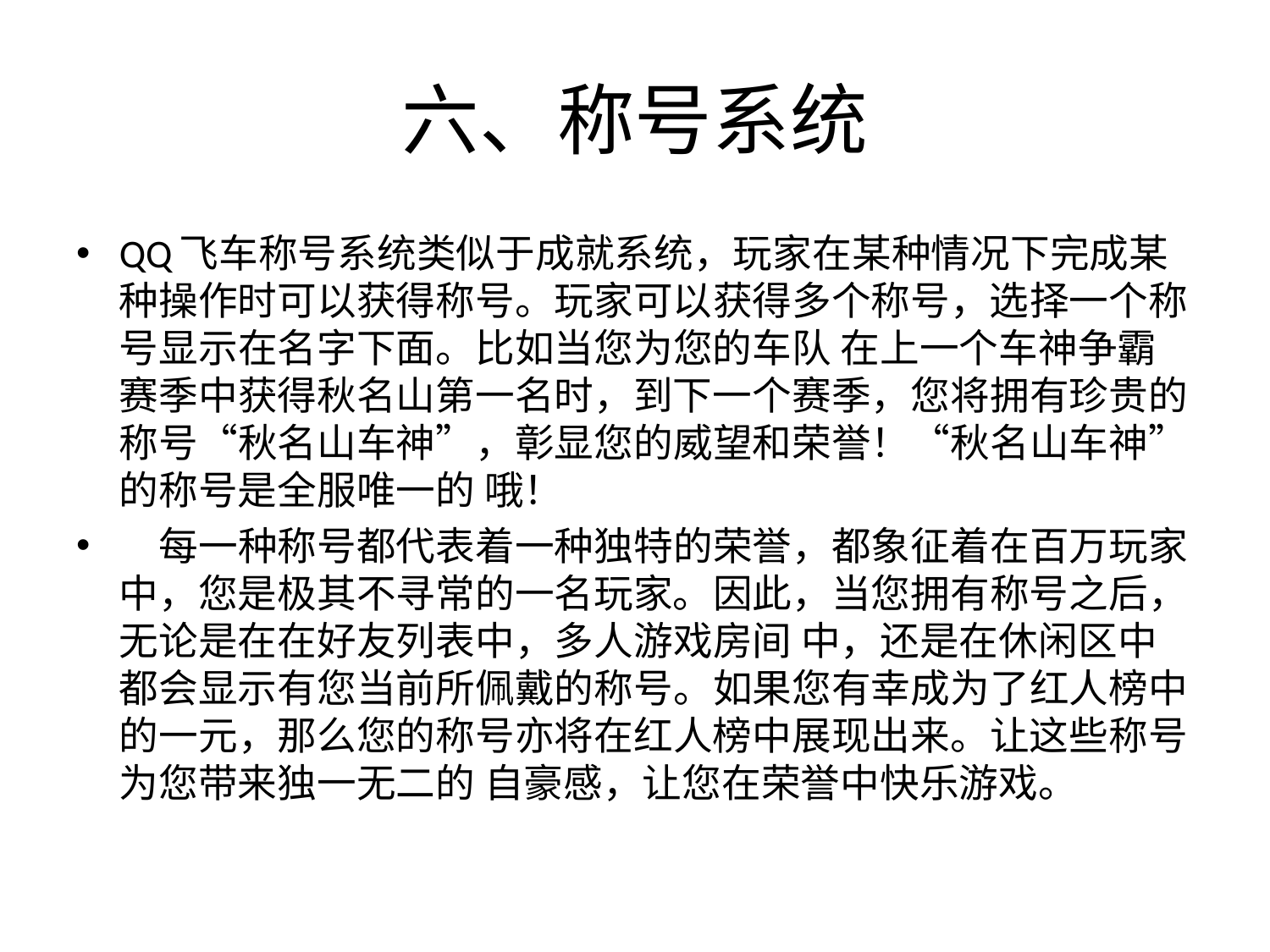

# 六、称号系统
QQ飞车称号系统类似于成就系统，玩家在某种情况下完成某种操作时可以获得称号。玩家可以获得多个称号，选择一个称号显示在名字下面。比如当您为您的车队 在上一个车神争霸赛季中获得秋名山第一名时，到下一个赛季，您将拥有珍贵的称号“秋名山车神”，彰显您的威望和荣誉！“秋名山车神”的称号是全服唯一的 哦！
　每一种称号都代表着一种独特的荣誉，都象征着在百万玩家中，您是极其不寻常的一名玩家。因此，当您拥有称号之后，无论是在在好友列表中，多人游戏房间 中，还是在休闲区中都会显示有您当前所佩戴的称号。如果您有幸成为了红人榜中的一元，那么您的称号亦将在红人榜中展现出来。让这些称号为您带来独一无二的 自豪感，让您在荣誉中快乐游戏。